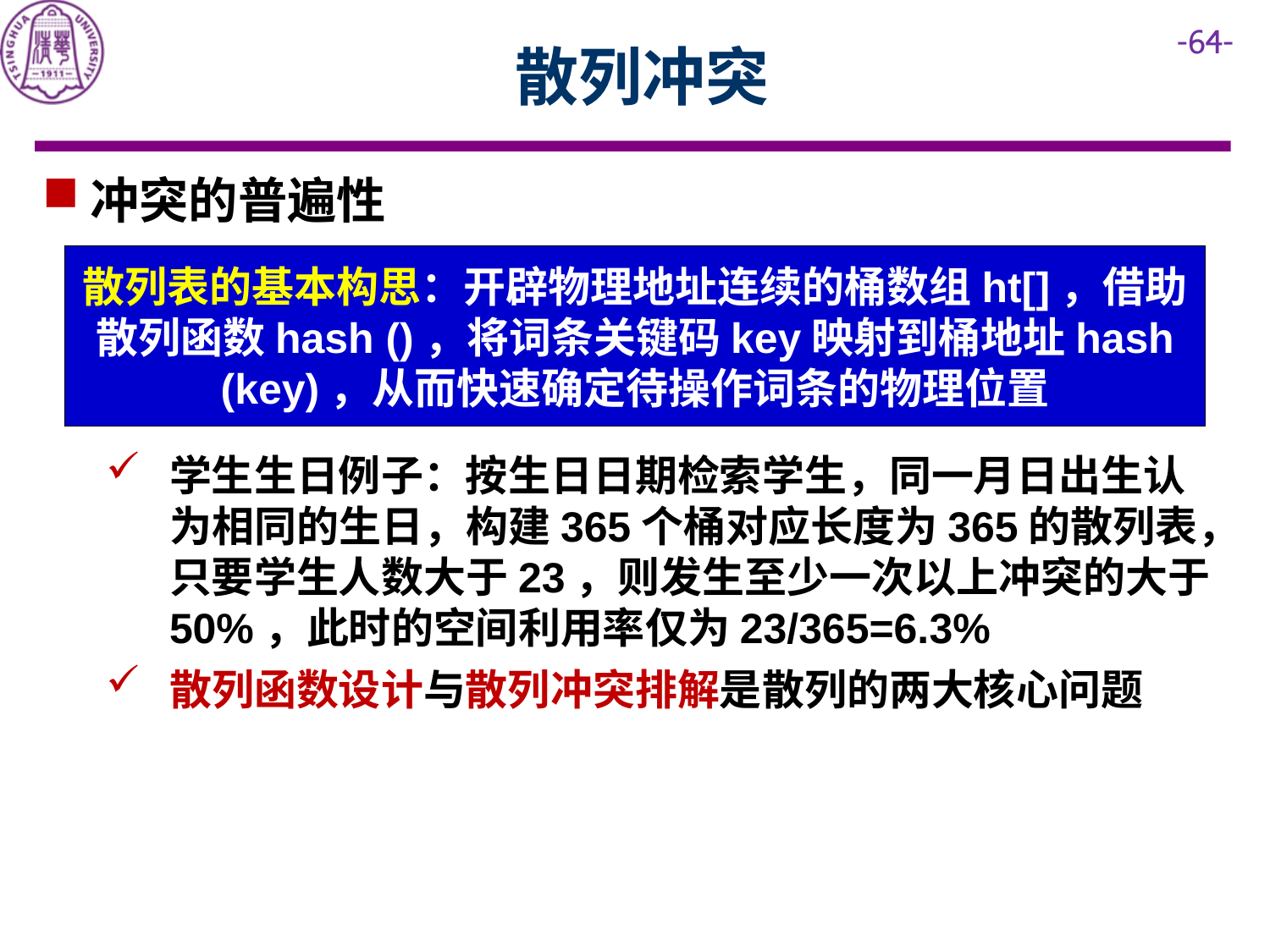

# 散列冲突
冲突的普遍性

学生生日例子：按生日日期检索学生，同一月日出生认为相同的生日，构建365个桶对应长度为365的散列表，只要学生人数大于23，则发生至少一次以上冲突的大于50%，此时的空间利用率仅为23/365=6.3%
散列函数设计与散列冲突排解是散列的两大核心问题

散列表的基本构思：开辟物理地址连续的桶数组ht[]，借助散列函数hash ()，将词条关键码key映射到桶地址hash (key)，从而快速确定待操作词条的物理位置